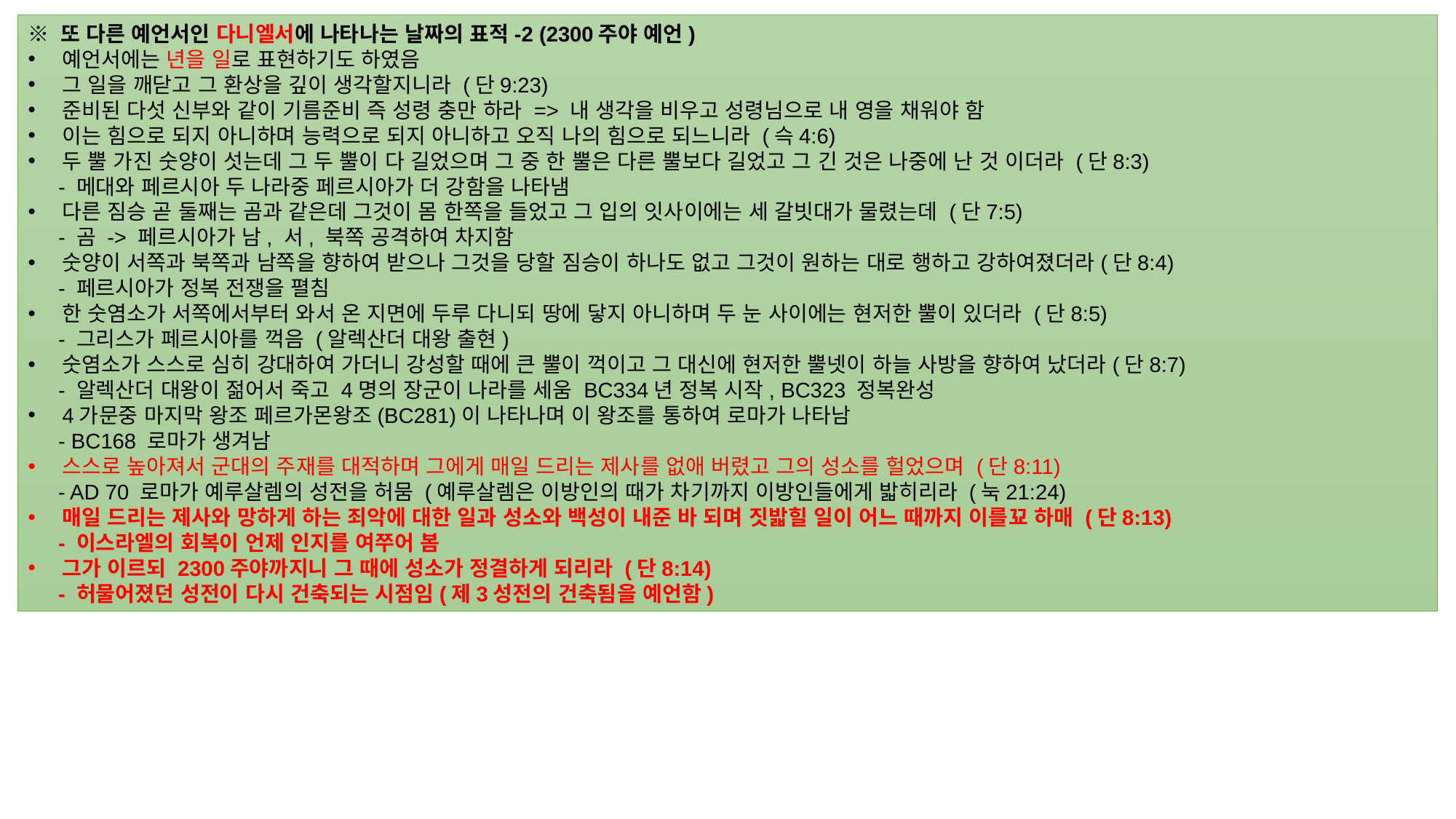

※ 또 다른 예언서인 다니엘서에 나타나는 날짜의 표적-2 (2300주야 예언)
예언서에는 년을 일로 표현하기도 하였음
그 일을 깨닫고 그 환상을 깊이 생각할지니라 (단9:23)
준비된 다섯 신부와 같이 기름준비 즉 성령 충만 하라 => 내 생각을 비우고 성령님으로 내 영을 채워야 함
이는 힘으로 되지 아니하며 능력으로 되지 아니하고 오직 나의 힘으로 되느니라 (슥4:6)
두 뿔 가진 숫양이 섯는데 그 두 뿔이 다 길었으며 그 중 한 뿔은 다른 뿔보다 길었고 그 긴 것은 나중에 난 것 이더라 (단8:3)
     - 메대와 페르시아 두 나라중 페르시아가 더 강함을 나타냄
다른 짐승 곧 둘째는 곰과 같은데 그것이 몸 한쪽을 들었고 그 입의 잇사이에는 세 갈빗대가 물렸는데 (단7:5)
     - 곰 -> 페르시아가 남, 서, 북쪽 공격하여 차지함
숫양이 서쪽과 북쪽과 남쪽을 향하여 받으나 그것을 당할 짐승이 하나도 없고 그것이 원하는 대로 행하고 강하여졌더라(단8:4)
     - 페르시아가 정복 전쟁을 펼침
한 숫염소가 서쪽에서부터 와서 온 지면에 두루 다니되 땅에 닿지 아니하며 두 눈 사이에는 현저한 뿔이 있더라 (단8:5)
     - 그리스가 페르시아를 꺽음 (알렉산더 대왕 출현)
숫염소가 스스로 심히 강대하여 가더니 강성할 때에 큰 뿔이 꺽이고 그 대신에 현저한 뿔넷이 하늘 사방을 향하여 났더라(단8:7)
     - 알렉산더 대왕이 젊어서 죽고 4명의 장군이 나라를 세움 BC334년 정복 시작, BC323 정복완성
4가문중 마지막 왕조 페르가몬왕조(BC281)이 나타나며 이 왕조를 통하여 로마가 나타남
     - BC168 로마가 생겨남
스스로 높아져서 군대의 주재를 대적하며 그에게 매일 드리는 제사를 없애 버렸고 그의 성소를 헐었으며 (단8:11)
     - AD 70 로마가 예루살렘의 성전을 허뭄 (예루살렘은 이방인의 때가 차기까지 이방인들에게 밟히리라 (눅21:24)
매일 드리는 제사와 망하게 하는 죄악에 대한 일과 성소와 백성이 내준 바 되며 짓밟힐 일이 어느 때까지 이를꾜 하매 (단8:13)
     - 이스라엘의 회복이 언제 인지를 여쭈어 봄
그가 이르되 2300주야까지니 그 때에 성소가 정결하게 되리라 (단8:14)
     - 허물어졌던 성전이 다시 건축되는 시점임(제3성전의 건축됨을 예언함)